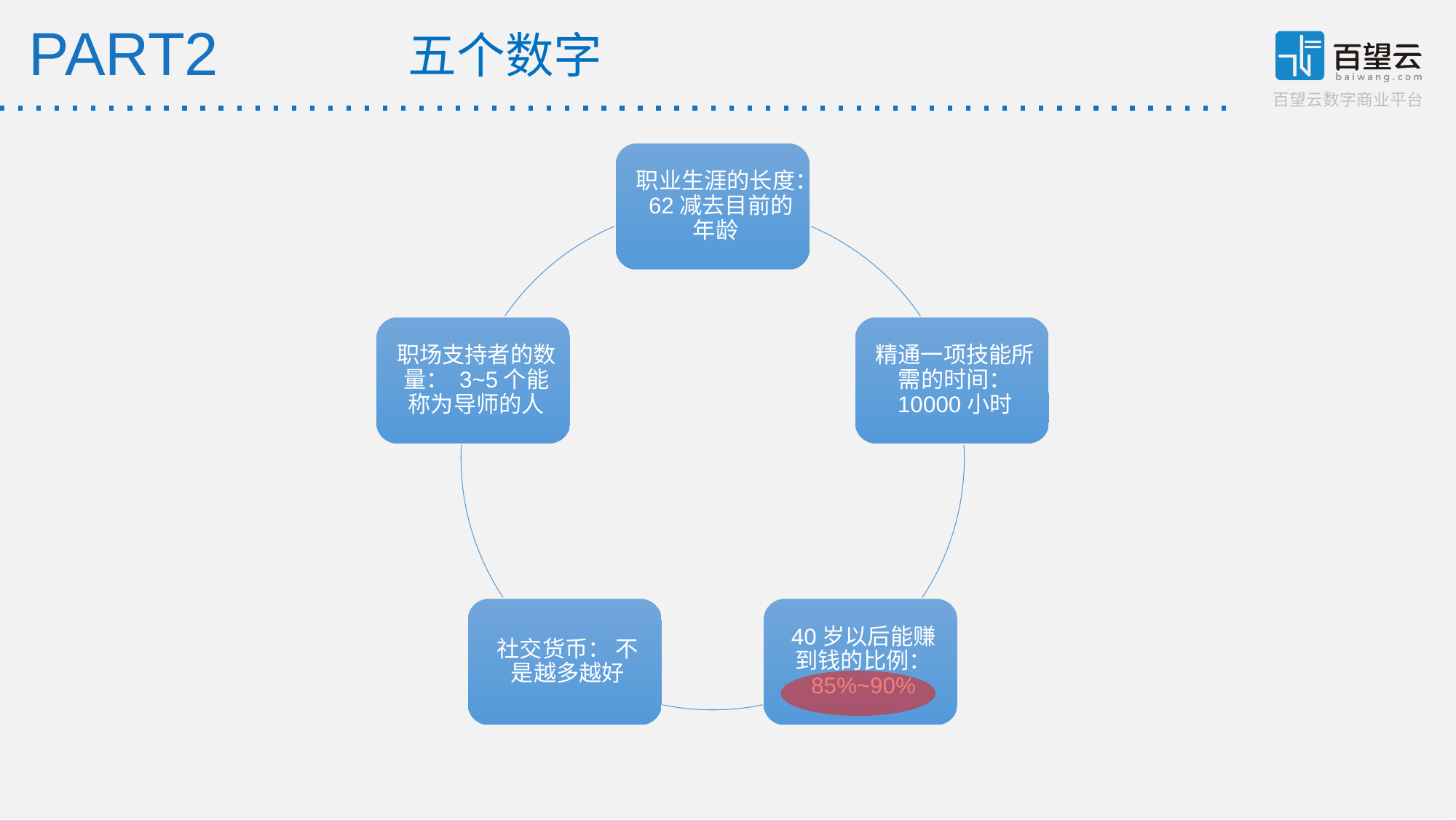

五个数字
PART2
职业生涯的长度： 62减去目前的年龄
精通一项技能所需的时间： 10000小时
40岁以后能赚到钱的比例： 85%~90%
社交货币： 不是越多越好
职场支持者的数量： 3~5个能称为导师的人